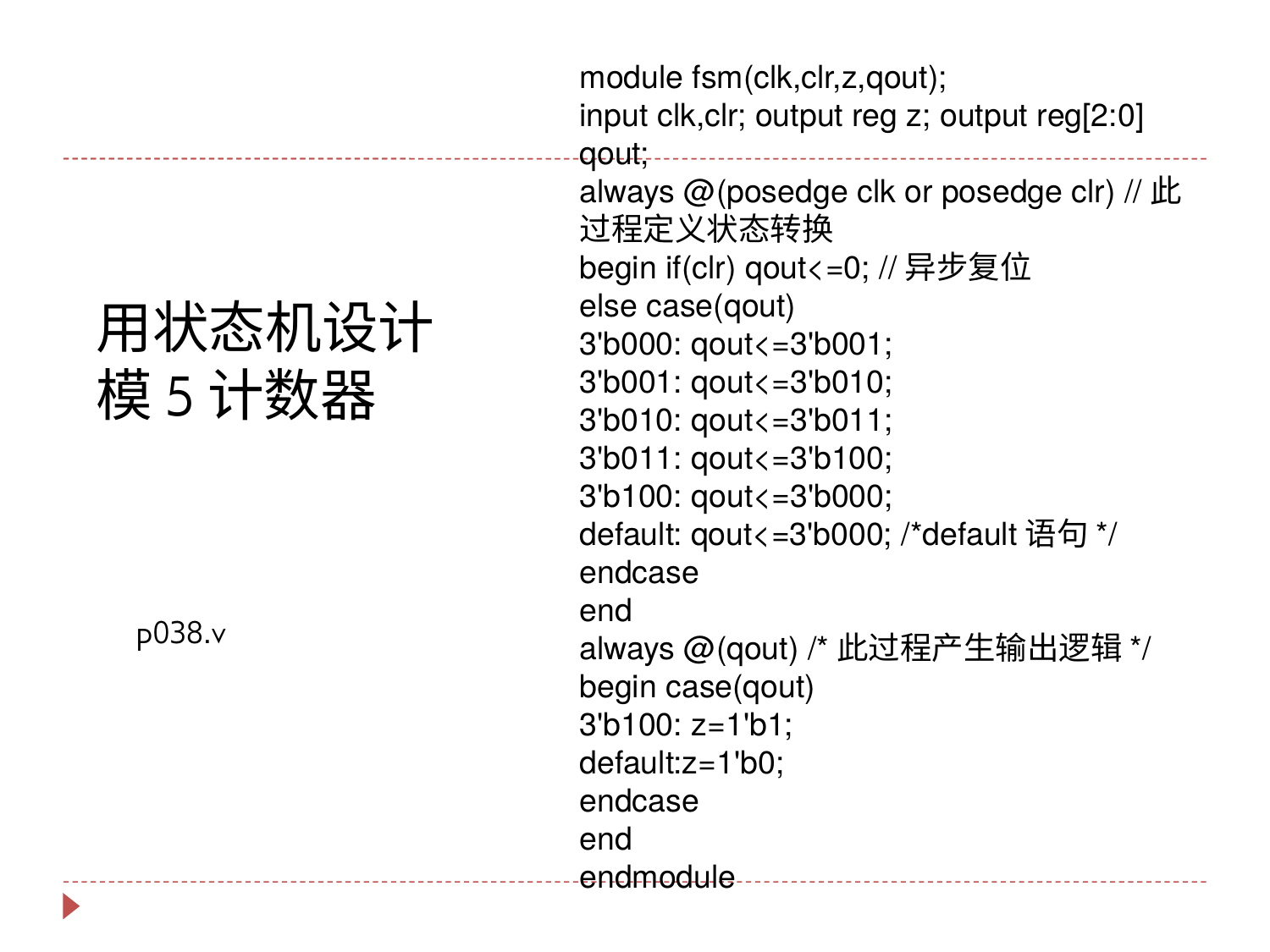

module fsm(clk,clr,z,qout);
input clk,clr; output reg z; output reg[2:0] qout;
always @(posedge clk or posedge clr) //此过程定义状态转换
begin if(clr) qout<=0; //异步复位
else case(qout)
3'b000: qout<=3'b001;
3'b001: qout<=3'b010;
3'b010: qout<=3'b011;
3'b011: qout<=3'b100;
3'b100: qout<=3'b000;
default: qout<=3'b000; /*default语句*/
endcase
end
always @(qout) /*此过程产生输出逻辑*/
begin case(qout)
3'b100: z=1'b1;
default:z=1'b0;
endcase
end
endmodule
# 用状态机设计模5计数器
p038.v